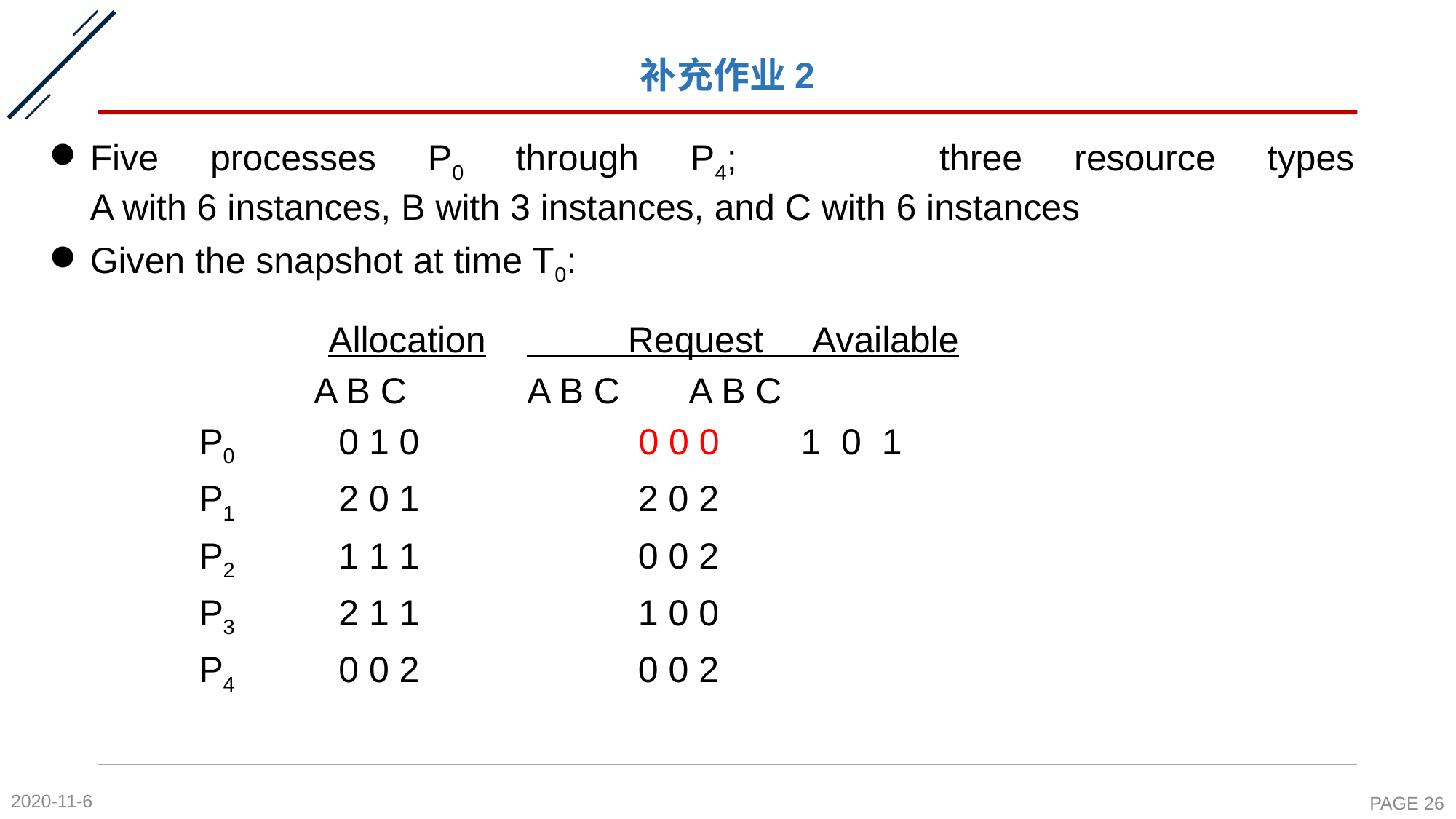

# 补充作业2
Five processes P0 through P4;    three resource types
A with 6 instances, B with 3 instances, and C with 6 instances
Given the snapshot at time T0:
			  Allocation	          Request     Available
                          A B C 	           A B C       A B C
		P0	   0 1 0 	           0 0 0        1  0  1
		P1	   2 0 1       	           2 0 2
		P2	   1 1 1	           0 0 2
		P3	   2 1 1 	           1 0 0
		P4	   0 0 2 	           0 0 2
2020-11-6
PAGE 26